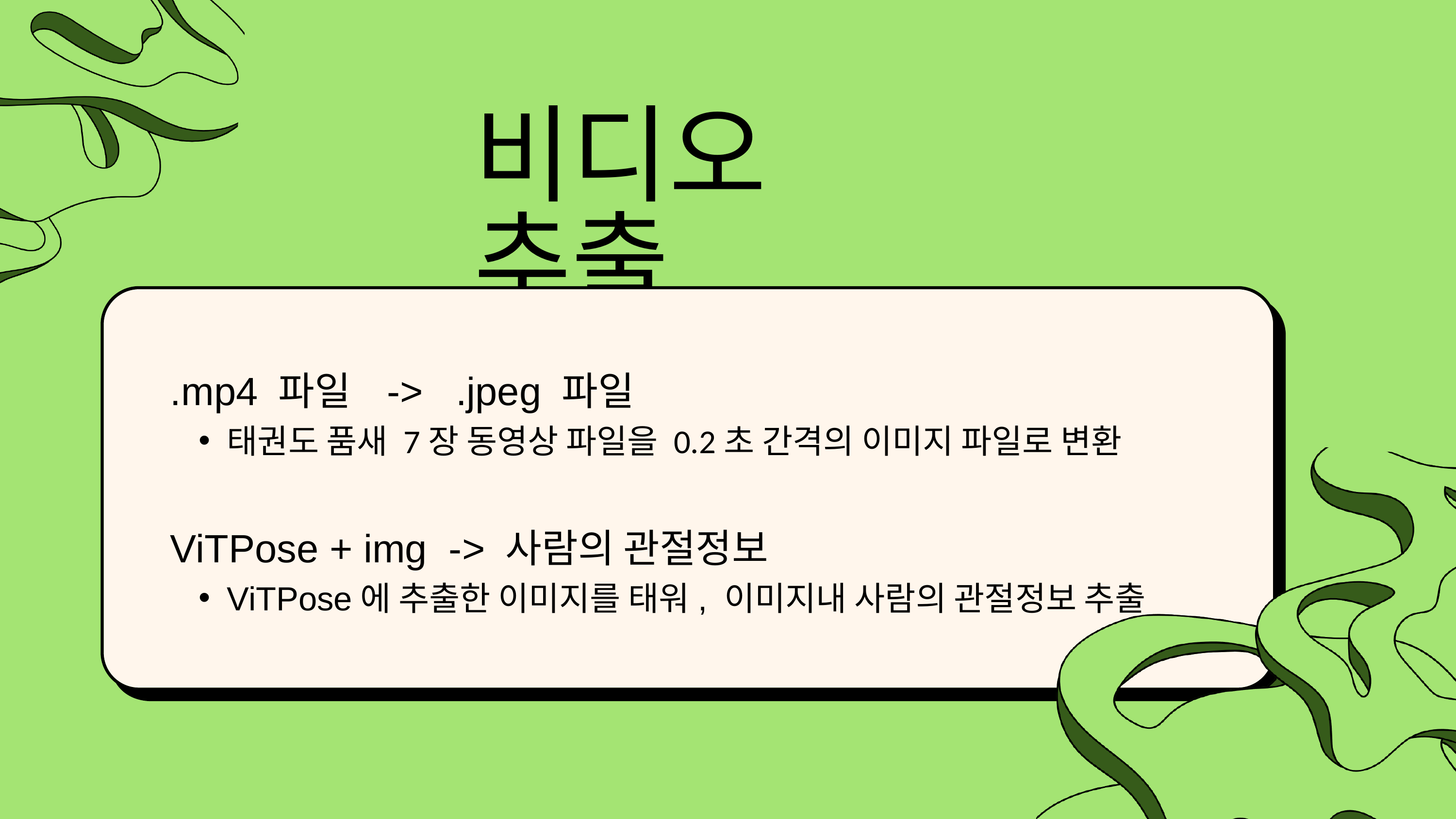

비디오 추출

.mp4 파일   ->   .jpeg 파일
태권도 품새 7장 동영상 파일을 0.2초 간격의 이미지 파일로 변환

ViTPose + img  -> 사람의 관절정보
ViTPose에 추출한 이미지를 태워, 이미지내 사람의 관절정보 추출